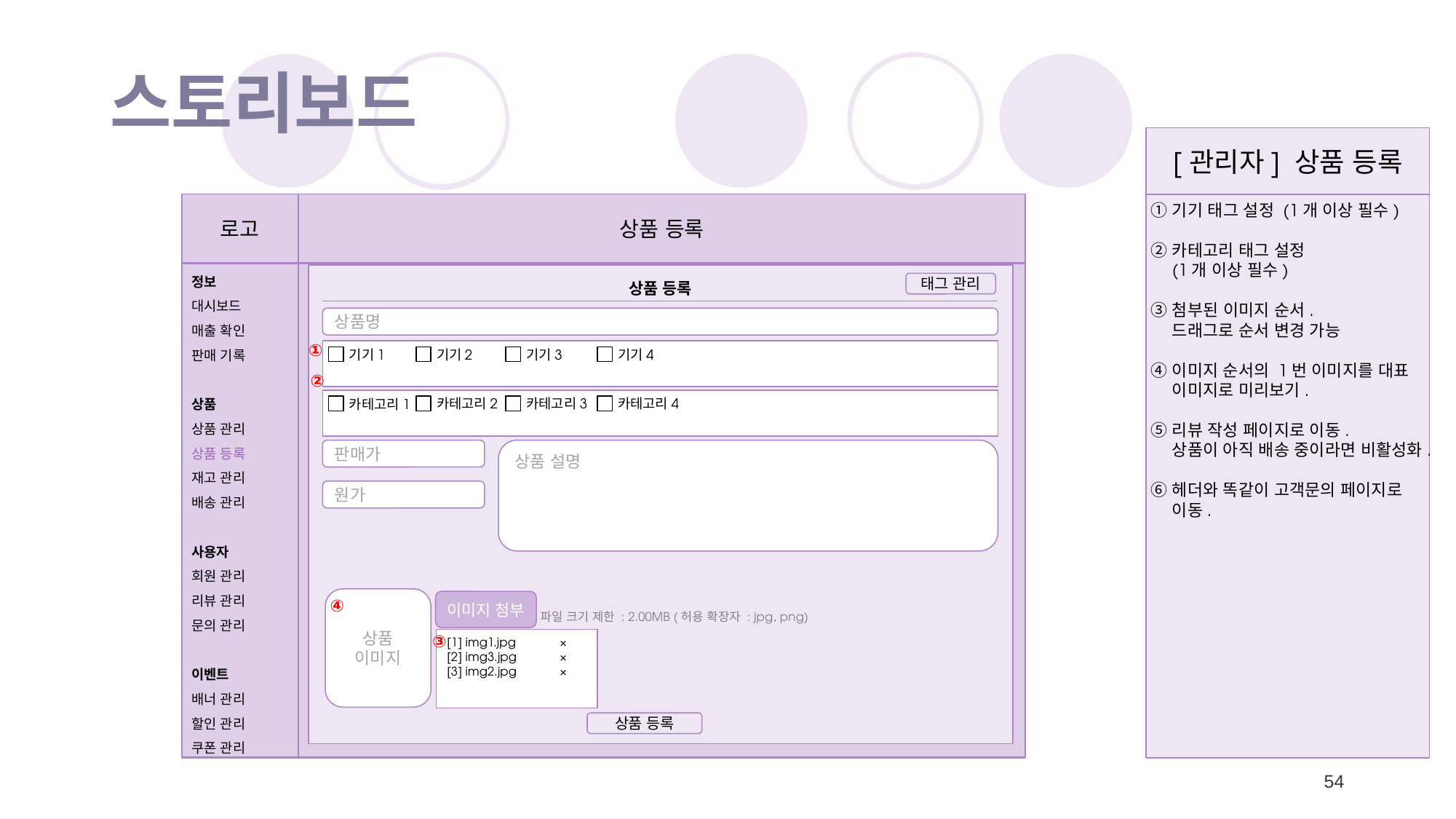

# 스토리보드
[관리자] 상품 등록
로고
상품 등록

기기 태그 설정 (1개 이상 필수)

카테고리 태그 설정
(1개 이상 필수)

첨부된 이미지 순서.
드래그로 순서 변경 가능

이미지 순서의 1번 이미지를 대표 이미지로 미리보기.

리뷰 작성 페이지로 이동.
상품이 아직 배송 중이라면 비활성화.

헤더와 똑같이 고객문의 페이지로 이동.
정보
대시보드
매출 확인
판매 기록

상품
상품 관리
상품 등록
재고 관리
배송 관리

사용자
회원 관리
리뷰 관리
문의 관리

이벤트
배너 관리
할인 관리
쿠폰 관리

태그 관리
상품 등록
상품명
①

기기2
기기3
기기4
기기1

②

카테고리2
카테고리3
카테고리4
카테고리1

판매가
상품 설명
원가
상품
이미지
④
이미지 첨부
파일 크기 제한 : 2.00MB (허용 확장자 : jpg, png)
③
[1] img1.jpg	 ×
[2] img3.jpg	 ×
[3] img2.jpg	 ×
상품 등록
54